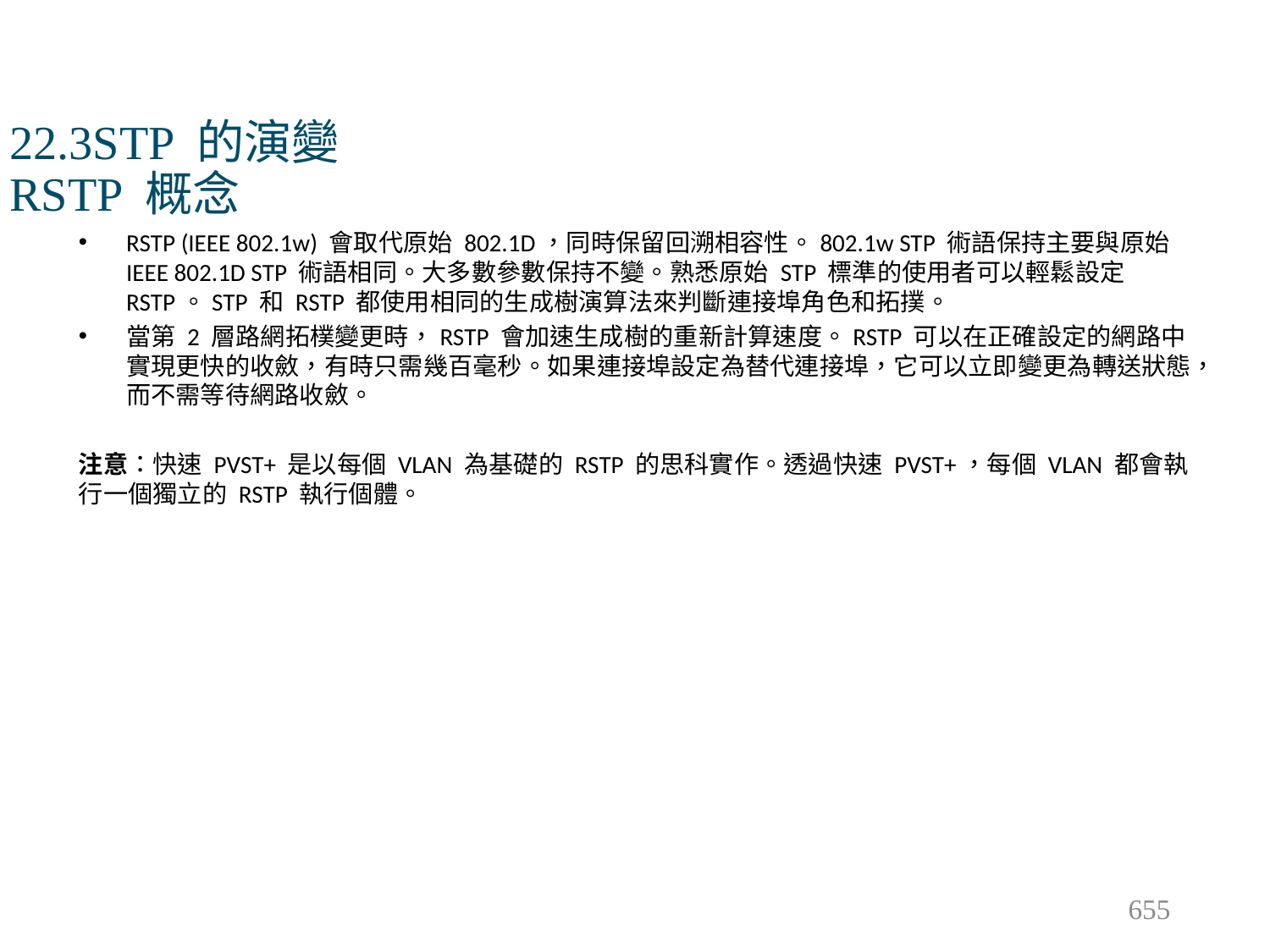

# 22.3STP 的演變 RSTP 概念
RSTP (IEEE 802.1w) 會取代原始 802.1D，同時保留回溯相容性。802.1w STP 術語保持主要與原始 IEEE 802.1D STP 術語相同。大多數參數保持不變。熟悉原始 STP 標準的使用者可以輕鬆設定 RSTP。STP 和 RSTP 都使用相同的生成樹演算法來判斷連接埠角色和拓撲。
當第 2 層路網拓樸變更時，RSTP 會加速生成樹的重新計算速度。RSTP 可以在正確設定的網路中實現更快的收斂，有時只需幾百毫秒。如果連接埠設定為替代連接埠，它可以立即變更為轉送狀態，而不需等待網路收斂。

注意：快速 PVST+ 是以每個 VLAN 為基礎的 RSTP 的思科實作。透過快速 PVST+，每個 VLAN 都會執行一個獨立的 RSTP 執行個體。

655